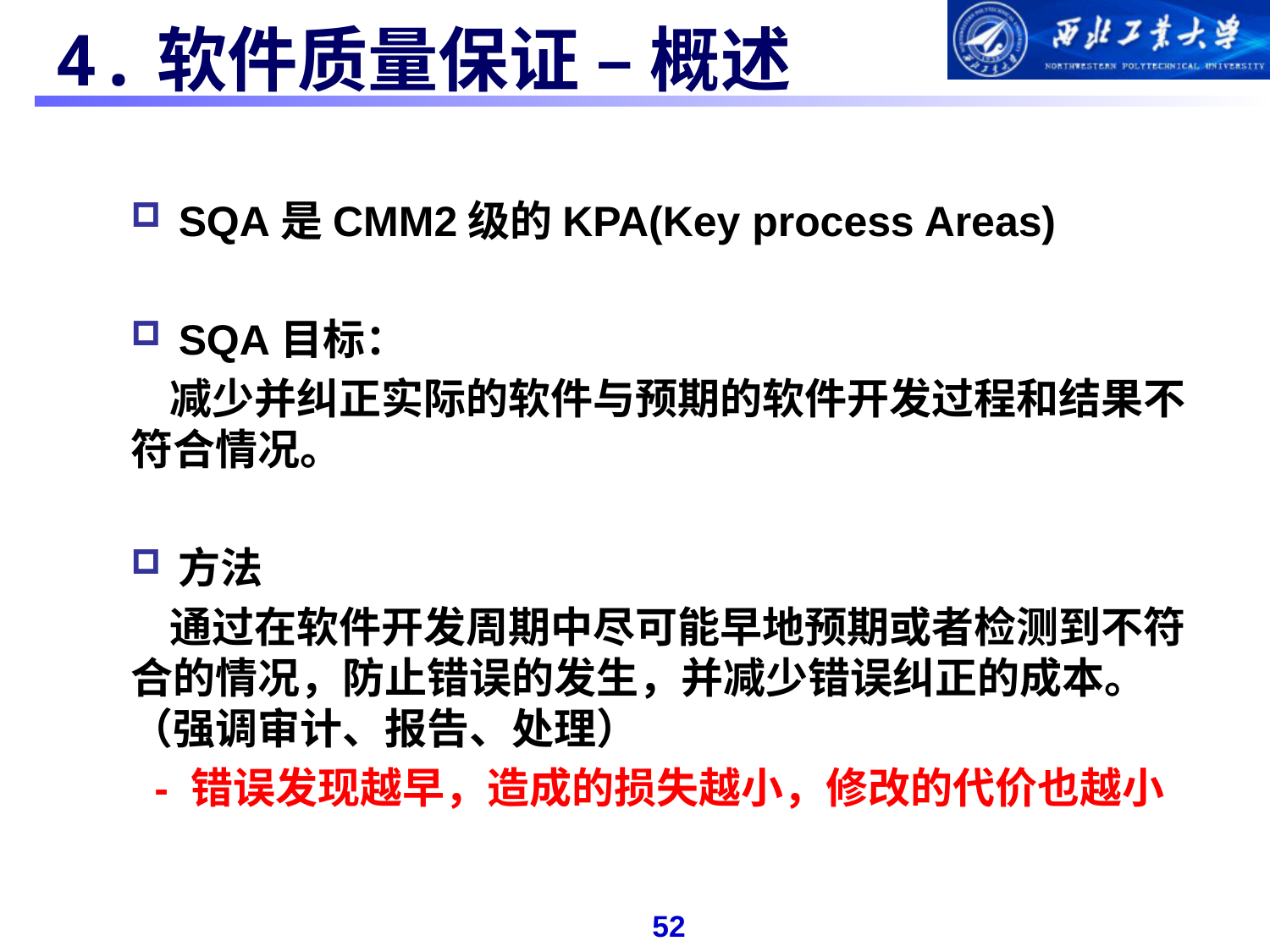

#
 4.软件质量保证 – 概述

SQA是CMM2级的KPA(Key process Areas)

SQA目标：
   减少并纠正实际的软件与预期的软件开发过程和结果不符合情况。

方法
   通过在软件开发周期中尽可能早地预期或者检测到不符合的情况，防止错误的发生，并减少错误纠正的成本。（强调审计、报告、处理）
  - 错误发现越早，造成的损失越小，修改的代价也越小